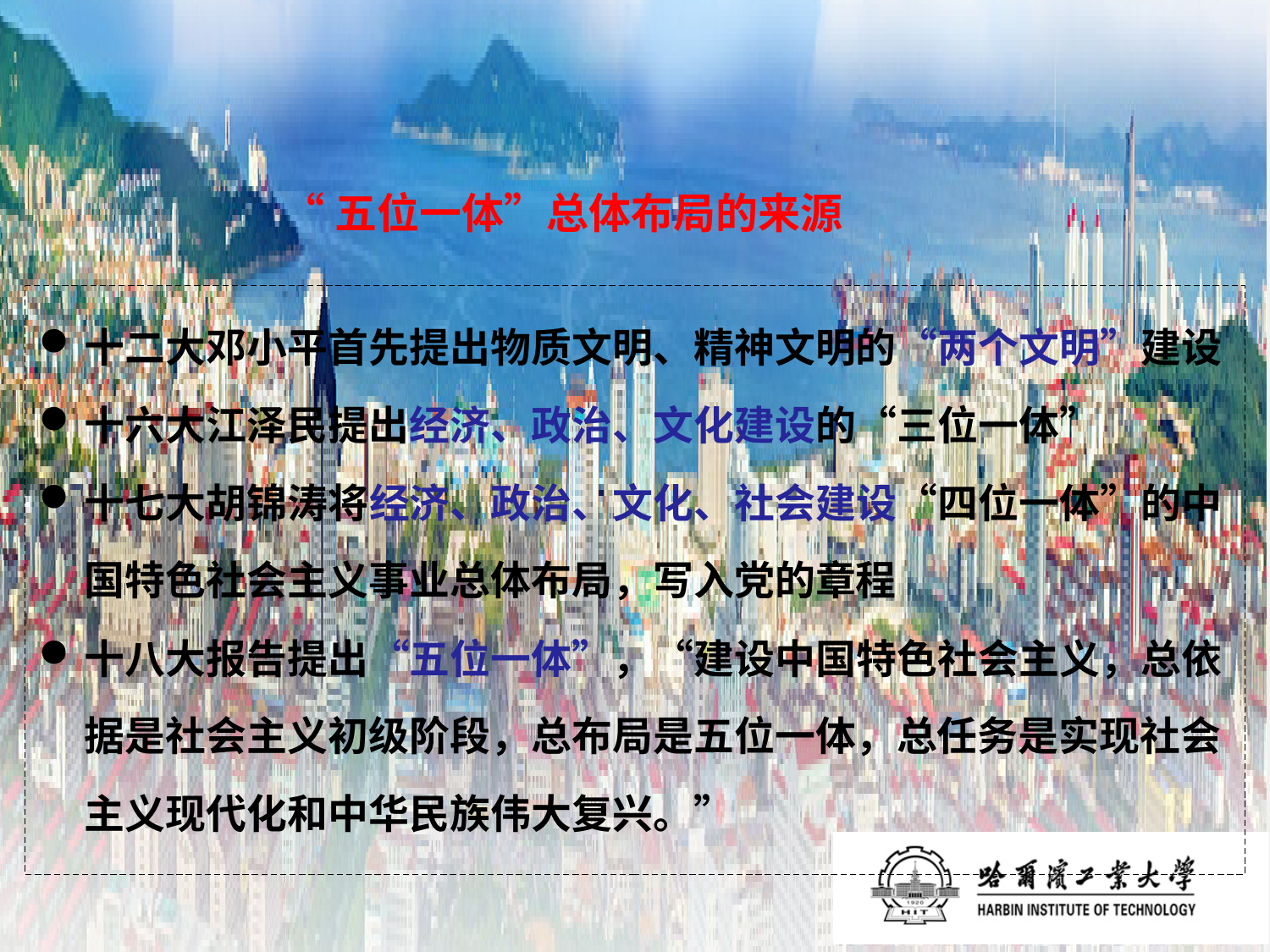

“五位一体”总体布局的来源
十二大邓小平首先提出物质文明、精神文明的“两个文明”建设
十六大江泽民提出经济、政治、文化建设的“三位一体”
十七大胡锦涛将经济、政治、文化、社会建设“四位一体”的中国特色社会主义事业总体布局，写入党的章程
十八大报告提出“五位一体”，“建设中国特色社会主义，总依据是社会主义初级阶段，总布局是五位一体，总任务是实现社会主义现代化和中华民族伟大复兴。”